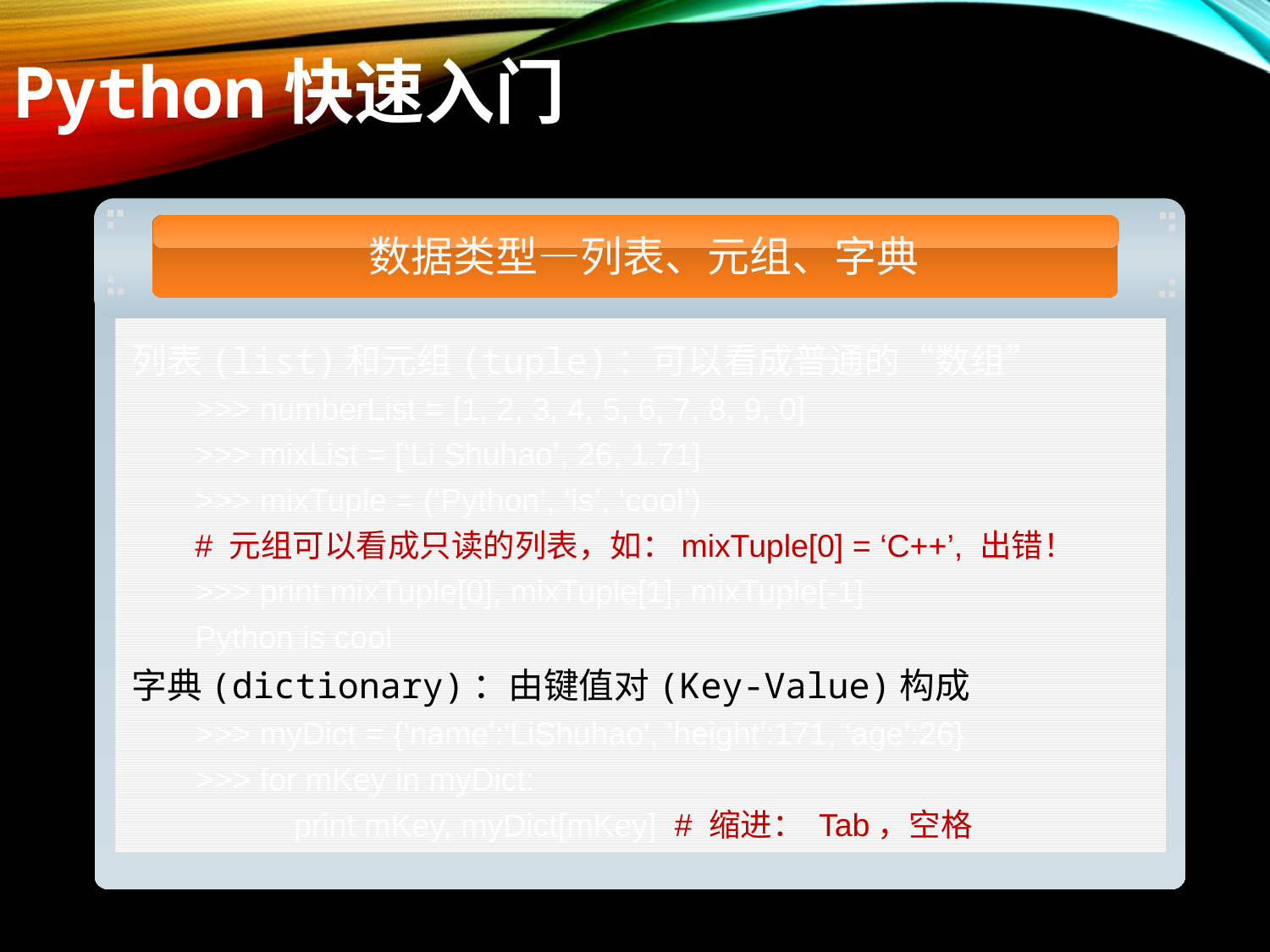

# Python快速入门

数据类型—列表、元组、字典

列表(list)和元组(tuple)：可以看成普通的“数组”
>>> numberList = [1, 2, 3, 4, 5, 6, 7, 8, 9, 0]
>>> mixList = [‘Li Shuhao’, 26, 1.71]
>>> mixTuple = (‘Python’, ‘is’, ‘cool’)
# 元组可以看成只读的列表，如：mixTuple[0] = ‘C++’, 出错！
>>> print mixTuple[0], mixTuple[1], mixTuple[-1]
Python is cool
字典(dictionary)：由键值对(Key-Value)构成
>>> myDict = {'name':'LiShuhao', 'height':171, 'age':26}
>>> for mKey in myDict:
    print mKey, myDict[mKey]  # 缩进： Tab，空格